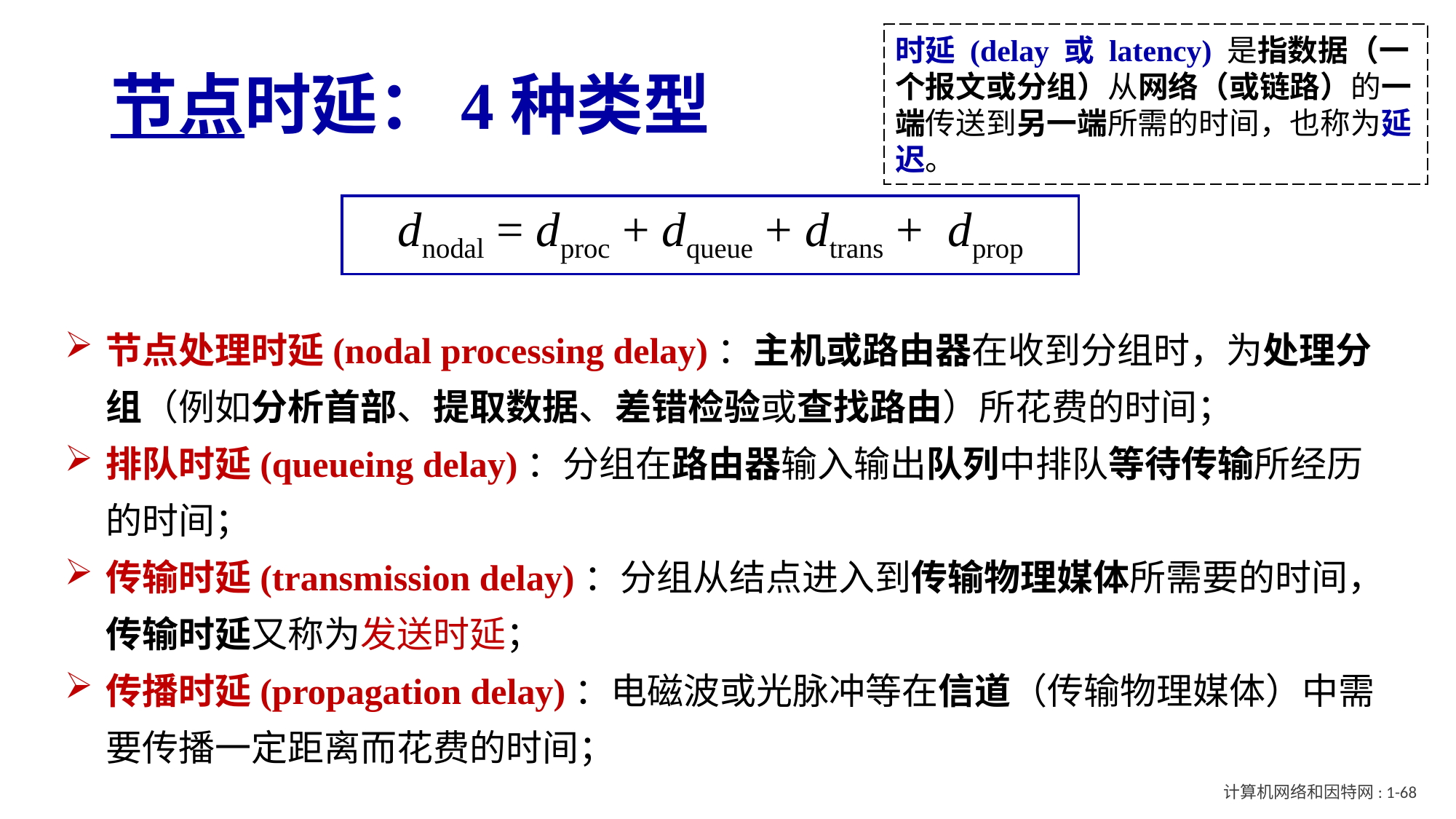

时延 (delay 或 latency) 是指数据（一个报文或分组）从网络（或链路）的一端传送到另一端所需的时间，也称为延迟。
# 节点时延：4种类型
dnodal = dproc + dqueue + dtrans +  dprop
节点处理时延(nodal processing delay)：主机或路由器在收到分组时，为处理分组（例如分析首部、提取数据、差错检验或查找路由）所花费的时间；
排队时延(queueing delay)：分组在路由器输入输出队列中排队等待传输所经历的时间；
传输时延(transmission delay)：分组从结点进入到传输物理媒体所需要的时间，传输时延又称为发送时延；
传播时延(propagation delay)：电磁波或光脉冲等在信道（传输物理媒体）中需要传播一定距离而花费的时间；
计算机网络和因特网: 1-68